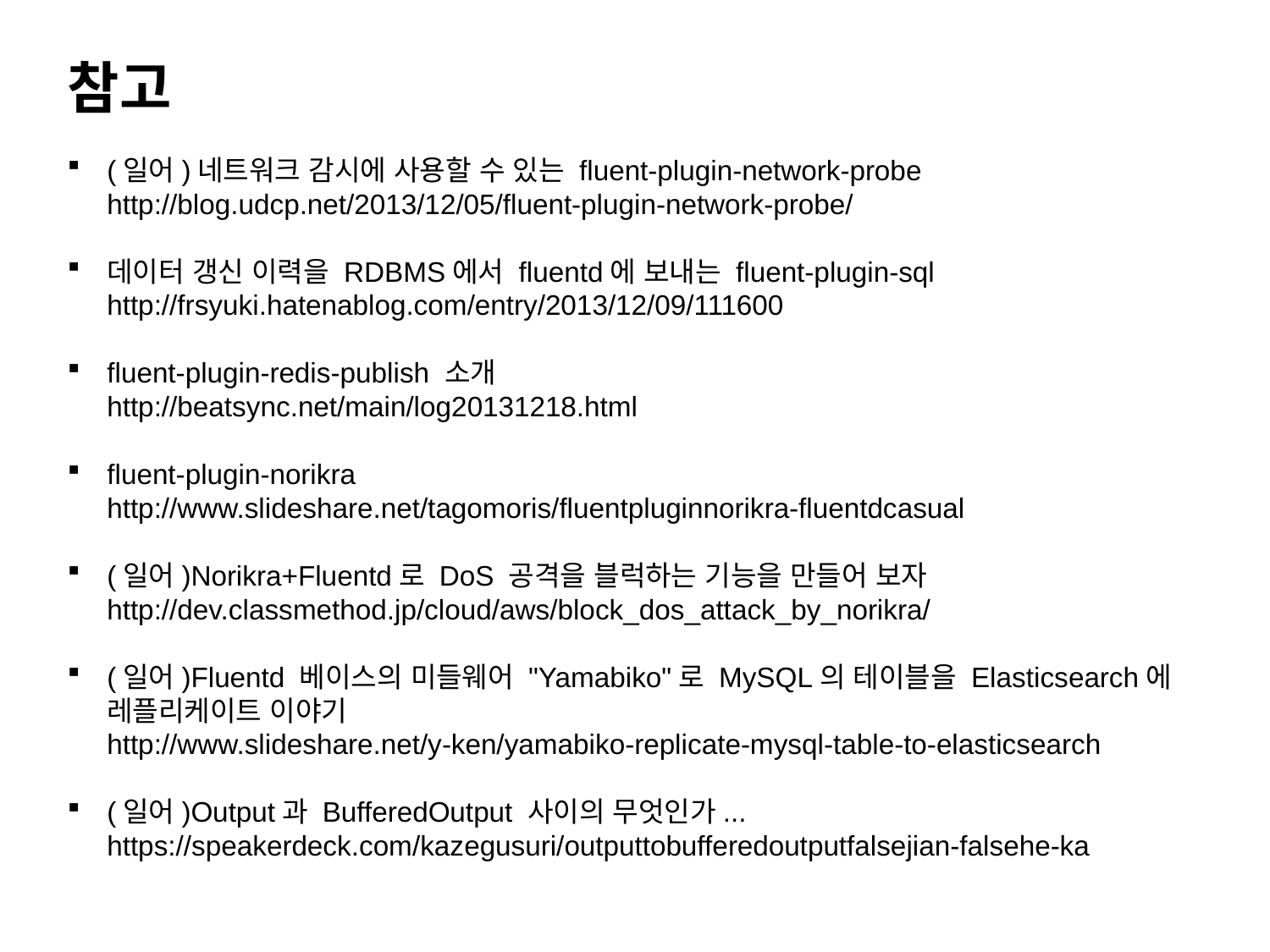

참고
(일어)네트워크 감시에 사용할 수 있는 fluent-plugin-network-probe
http://blog.udcp.net/2013/12/05/fluent-plugin-network-probe/
데이터 갱신 이력을 RDBMS에서 fluentd에 보내는 fluent-plugin-sql
http://frsyuki.hatenablog.com/entry/2013/12/09/111600
fluent-plugin-redis-publish 소개
http://beatsync.net/main/log20131218.html
fluent-plugin-norikra
http://www.slideshare.net/tagomoris/fluentpluginnorikra-fluentdcasual

(일어)Norikra+Fluentd로 DoS 공격을 블럭하는 기능을 만들어 보자
http://dev.classmethod.jp/cloud/aws/block_dos_attack_by_norikra/

(일어)Fluentd 베이스의 미들웨어 "Yamabiko"로 MySQL의 테이블을 Elasticsearch에 레플리케이트 이야기
http://www.slideshare.net/y-ken/yamabiko-replicate-mysql-table-to-elasticsearch
(일어)Output과 BufferedOutput 사이의 무엇인가...
https://speakerdeck.com/kazegusuri/outputtobufferedoutputfalsejian-falsehe-ka